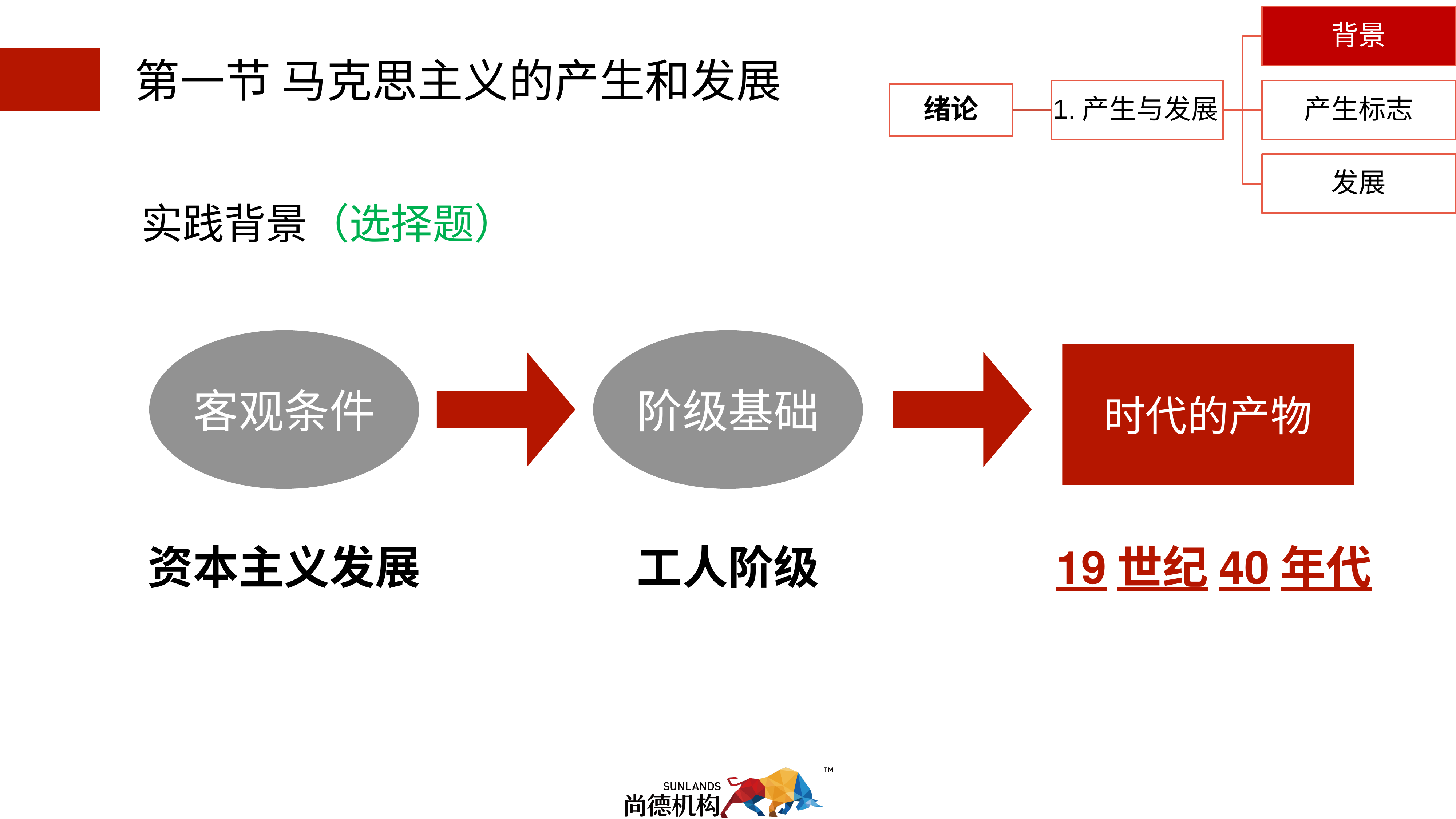

0.1.1马克思主义是时代的产物

绪论
1.产生与发展
背景
产生标志
发展
第一节 马克思主义的产生和发展
实践背景（选择题）
客观条件
阶级基础
时代的产物

19世纪40年代
资本主义发展
工人阶级